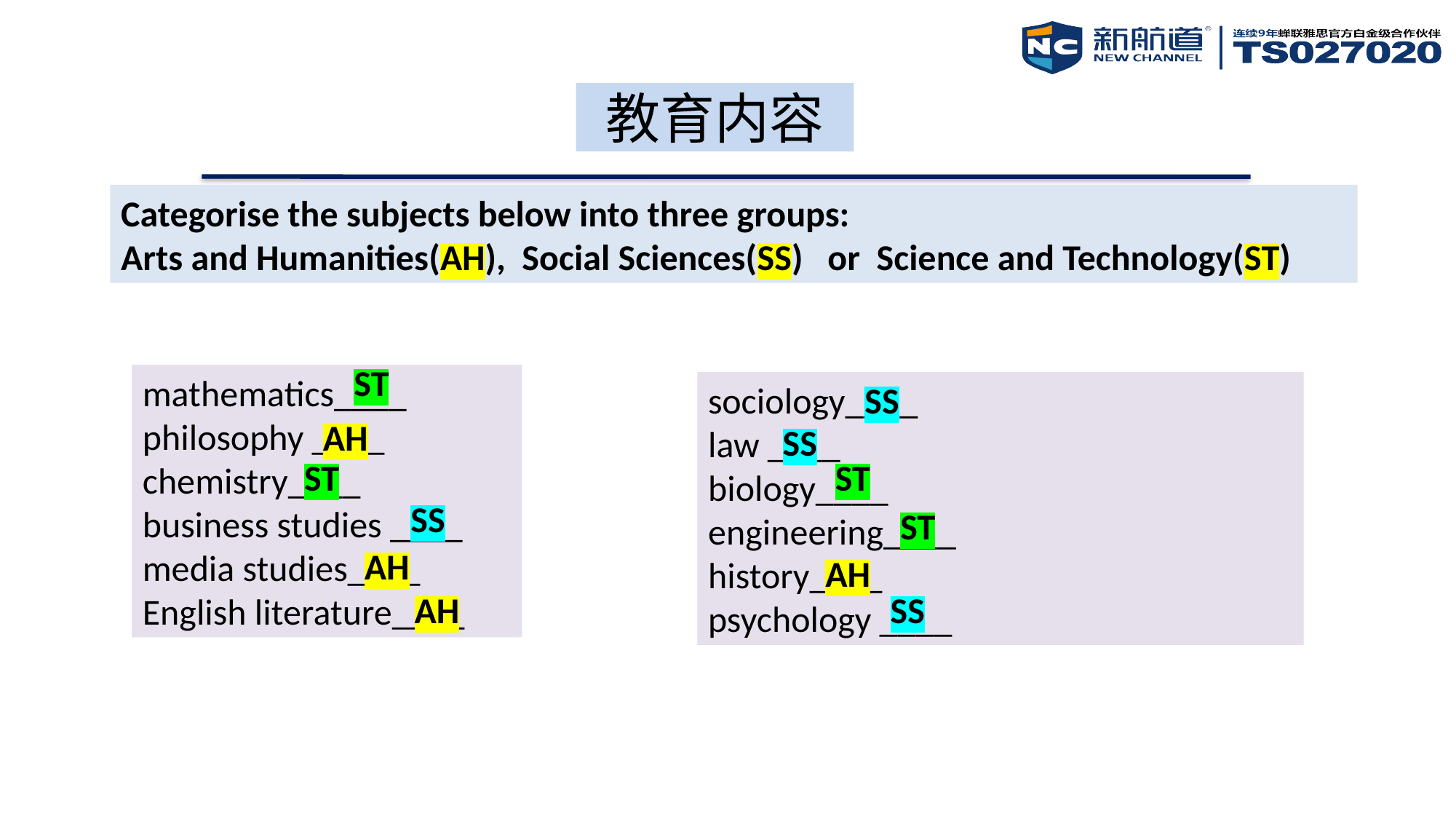

教育内容
Categorise the subjects below into three groups:
Arts and Humanities(AH),  Social Sciences(SS)   or  Science and Technology(ST)
ST
mathematics____
philosophy ____
chemistry____
business studies ____
media studies____
English literature____
sociology____
law ____
biology____
engineering____
history____
psychology ____
SS
AH
SS
ST
ST
SS
ST
AH
AH
AH
SS